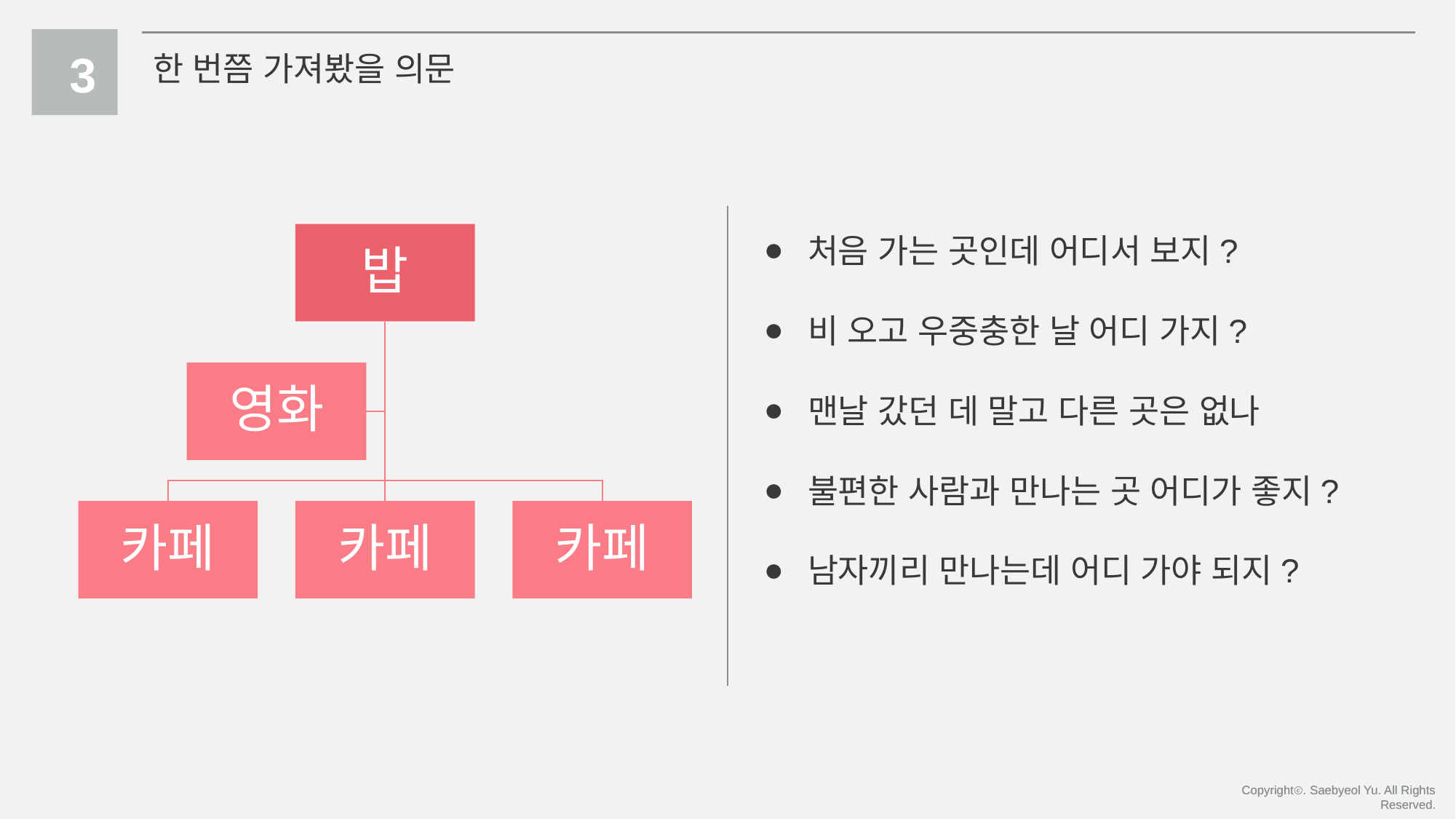

3
한 번쯤 가져봤을 의문

밥

영화

카페

카페

카페
처음 가는 곳인데 어디서 보지?

비 오고 우중충한 날 어디 가지?

맨날 갔던 데 말고 다른 곳은 없나

불편한 사람과 만나는 곳 어디가 좋지?

남자끼리 만나는데 어디 가야 되지?

Copyrightⓒ. Saebyeol Yu. All Rights Reserved.